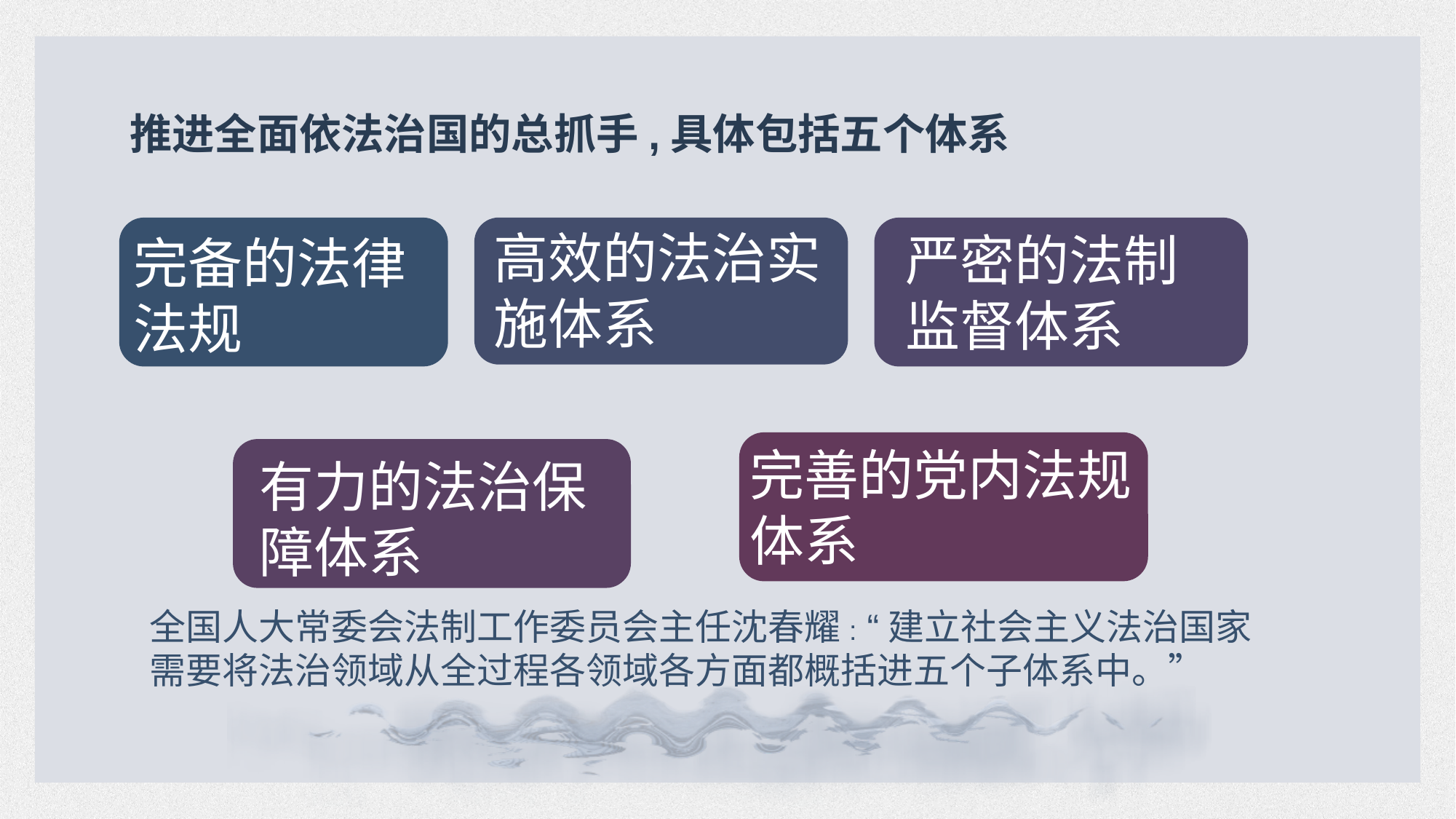

推进全面依法治国的总抓手,具体包括五个体系

高效的法治实施体系
严密的法制监督体系
完备的法律法规

完善的党内法规体系

有力的法治保障体系
全国人大常委会法制工作委员会主任沈春耀: “建立社会主义法治国家需要将法治领域从全过程各领域各方面都概括进五个子体系中。”